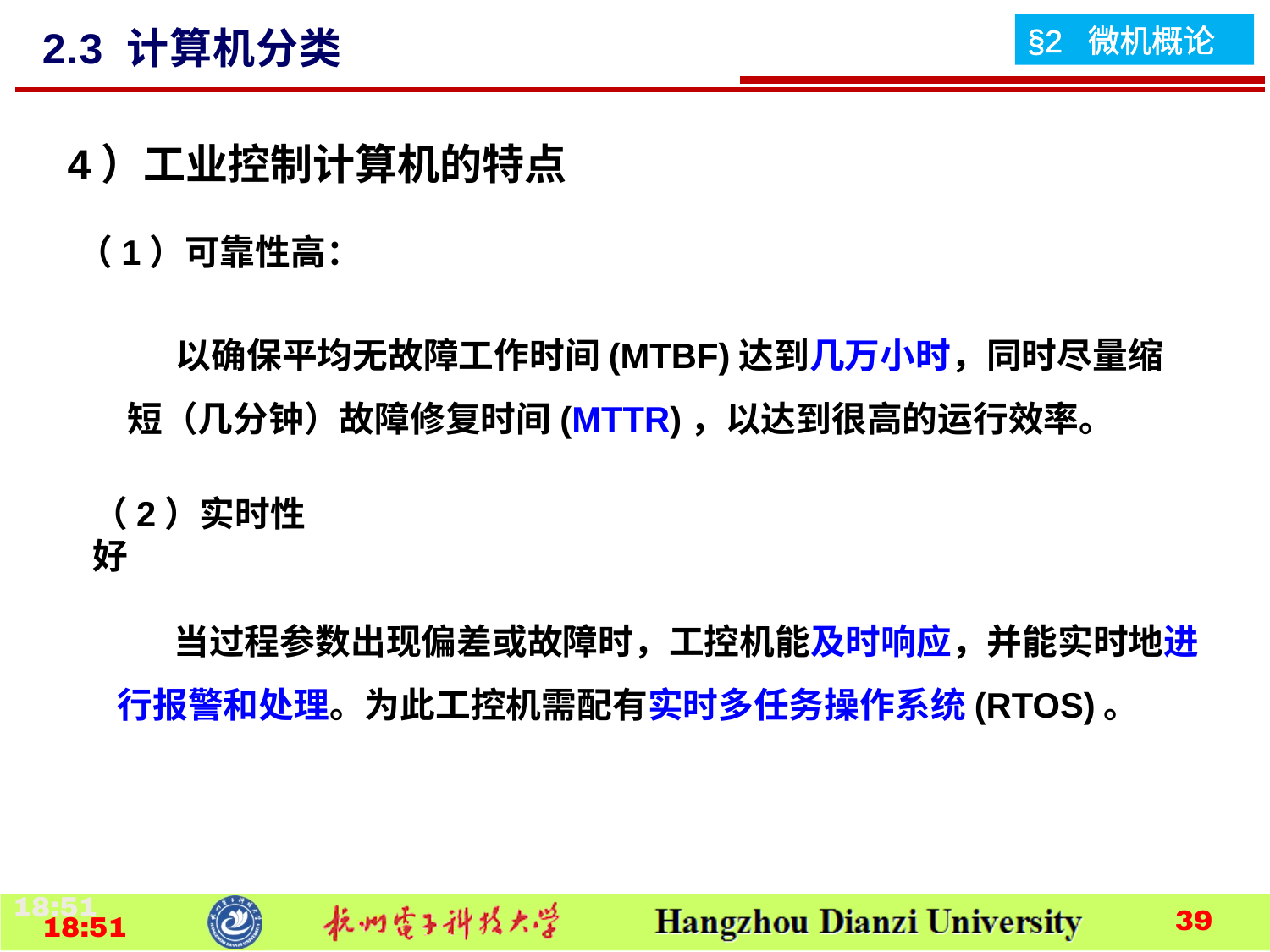

2.3 计算机分类
4）工业控制计算机的特点
（1）可靠性高：
     以确保平均无故障工作时间(MTBF)达到几万小时，同时尽量缩短（几分钟）故障修复时间(MTTR)，以达到很高的运行效率。
（2）实时性好
      当过程参数出现偏差或故障时，工控机能及时响应，并能实时地进行报警和处理。为此工控机需配有实时多任务操作系统(RTOS)。
18:51